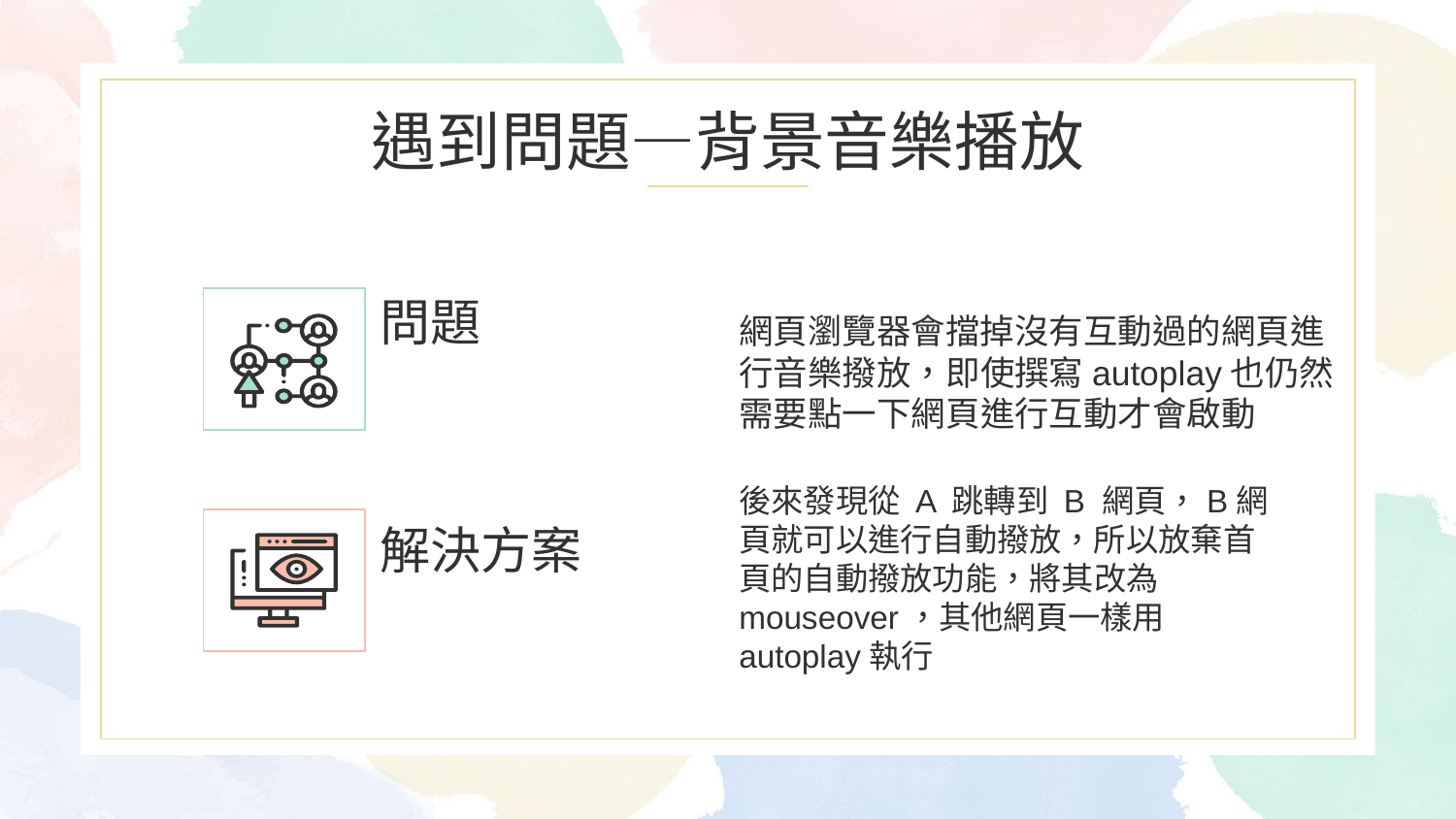

# 遇到問題—背景音樂播放
網頁瀏覽器會擋掉沒有互動過的網頁進行音樂撥放，即使撰寫autoplay也仍然需要點一下網頁進行互動才會啟動
問題

後來發現從 A 跳轉到 B 網頁，B網頁就可以進行自動撥放，所以放棄首頁的自動撥放功能，將其改為mouseover，其他網頁一樣用autoplay執行
解決方案